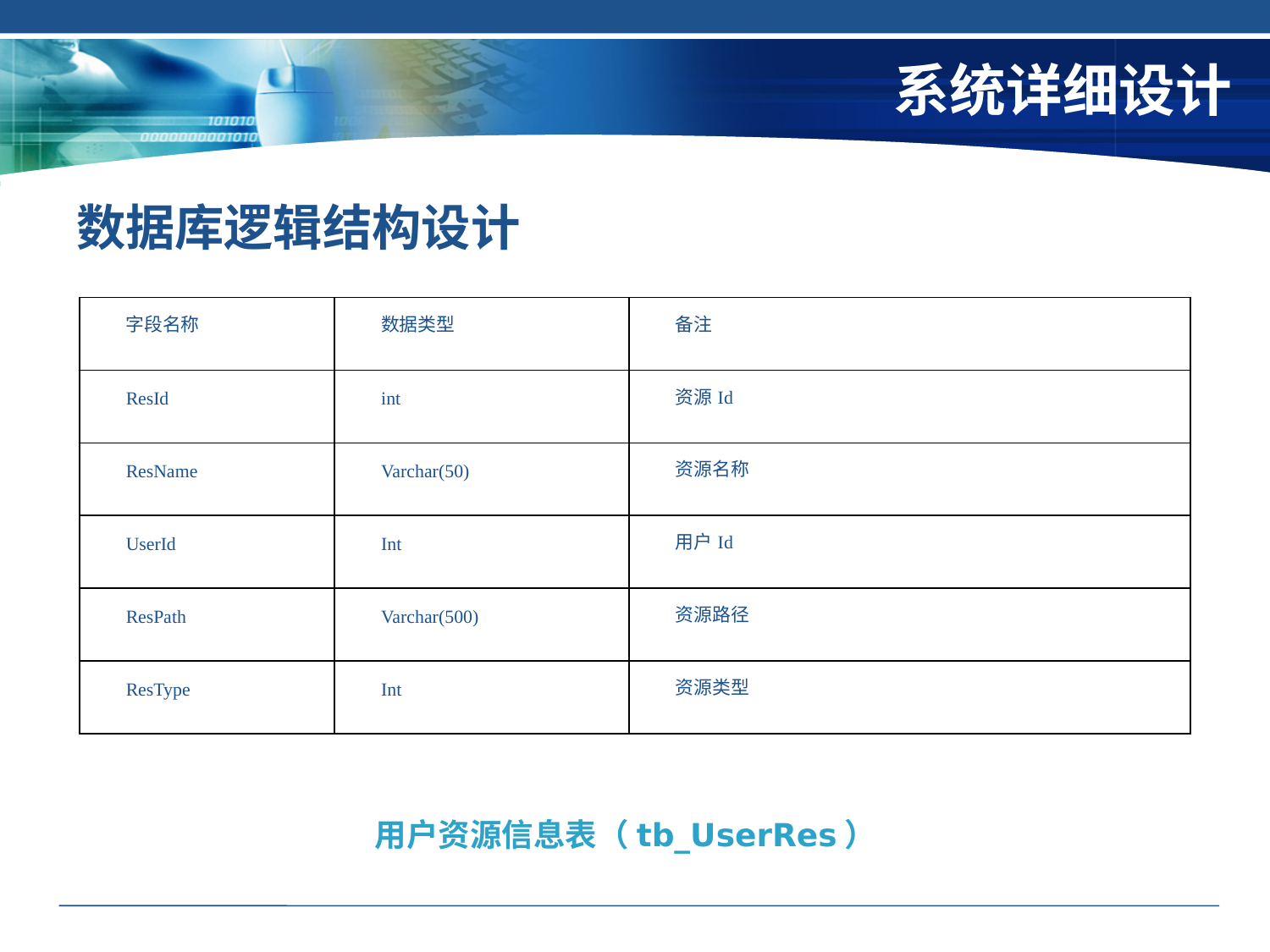

# 系统详细设计
数据库逻辑结构设计

用户资源信息表（tb_UserRes）

| 字段名称 | 数据类型 | 备注 |
| --- | --- | --- |
| ResId | int | 资源Id |
| ResName | Varchar(50) | 资源名称 |
| UserId | Int | 用户Id |
| ResPath | Varchar(500) | 资源路径 |
| ResType | Int | 资源类型 |